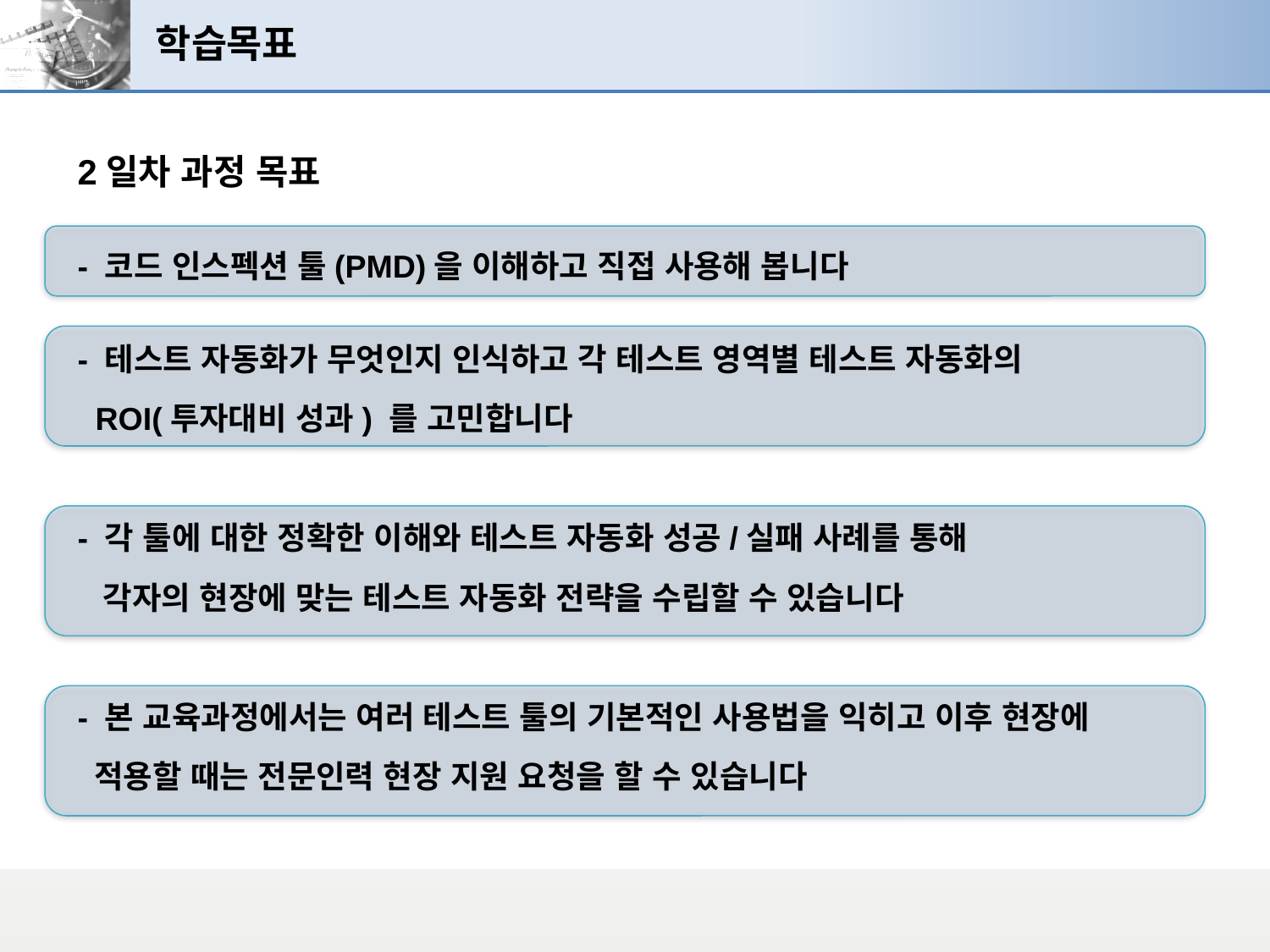

# 학습목표
2일차 과정 목표

- 코드 인스펙션 툴(PMD)을 이해하고 직접 사용해 봅니다

- 테스트 자동화가 무엇인지 인식하고 각 테스트 영역별 테스트 자동화의
  ROI(투자대비 성과) 를 고민합니다

- 각 툴에 대한 정확한 이해와 테스트 자동화 성공/실패 사례를 통해
  각자의 현장에 맞는 테스트 자동화 전략을 수립할 수 있습니다

- 본 교육과정에서는 여러 테스트 툴의 기본적인 사용법을 익히고 이후 현장에
 적용할 때는 전문인력 현장 지원 요청을 할 수 있습니다